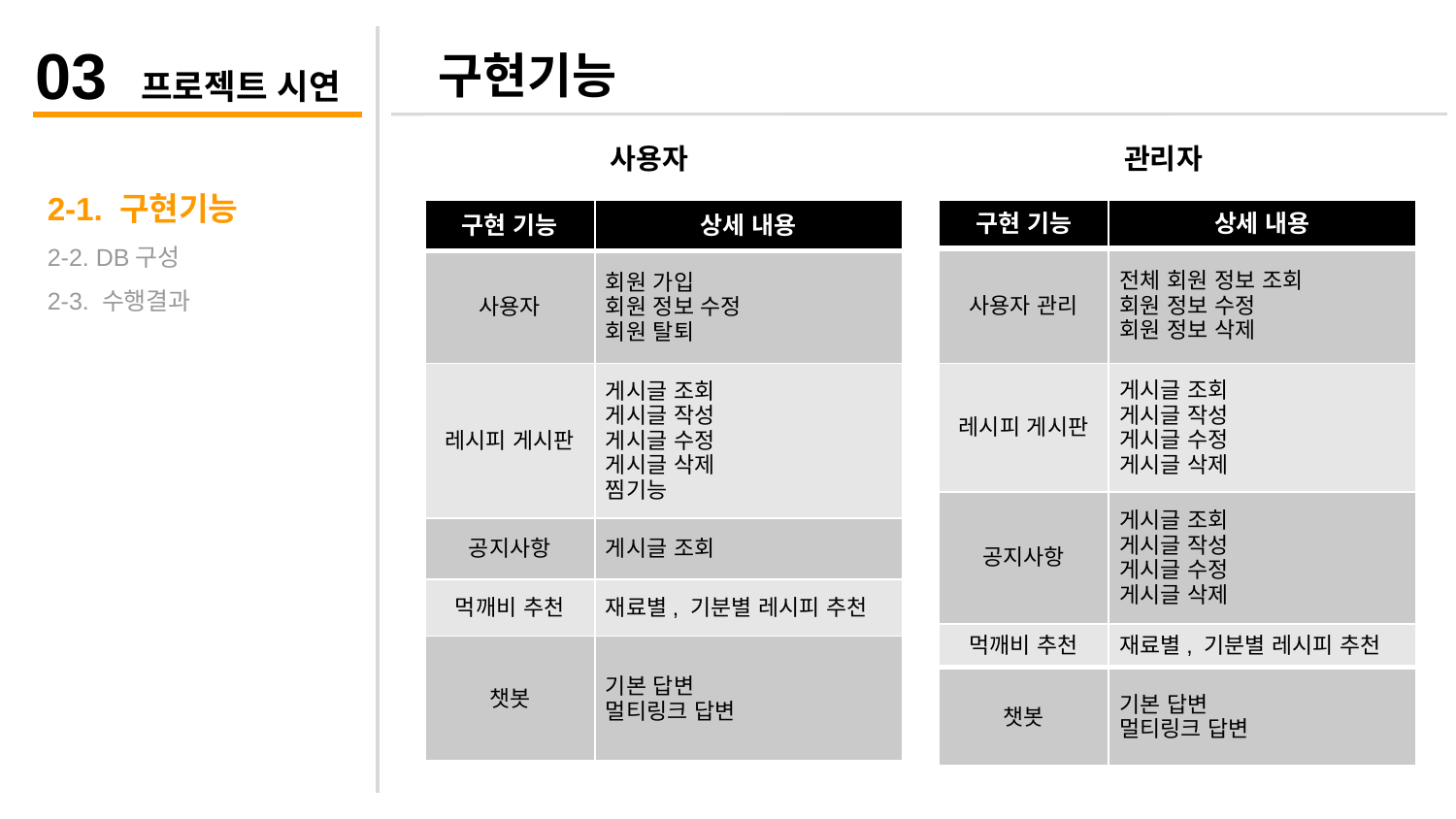

03 프로젝트 시연
구현기능
사용자
관리자
2-1. 구현기능
2-2. DB구성
2-3. 수행결과
| 구현 기능 | 상세 내용 |
| --- | --- |
| 사용자 | 회원 가입 회원 정보 수정 회원 탈퇴 |
| 레시피 게시판 | 게시글 조회 게시글 작성 게시글 수정 게시글 삭제 찜기능 |
| 공지사항 | 게시글 조회 |
| 먹깨비 추천 | 재료별, 기분별 레시피 추천 |
| 챗봇 | 기본 답변 멀티링크 답변 |
| 구현 기능 | 상세 내용 |
| --- | --- |
| 사용자 관리 | 전체 회원 정보 조회 회원 정보 수정 회원 정보 삭제 |
| 레시피 게시판 | 게시글 조회 게시글 작성 게시글 수정 게시글 삭제 |
| 공지사항 | 게시글 조회 게시글 작성 게시글 수정 게시글 삭제 |
| 먹깨비 추천 | 재료별, 기분별 레시피 추천 |
| 챗봇 | 기본 답변 멀티링크 답변 |